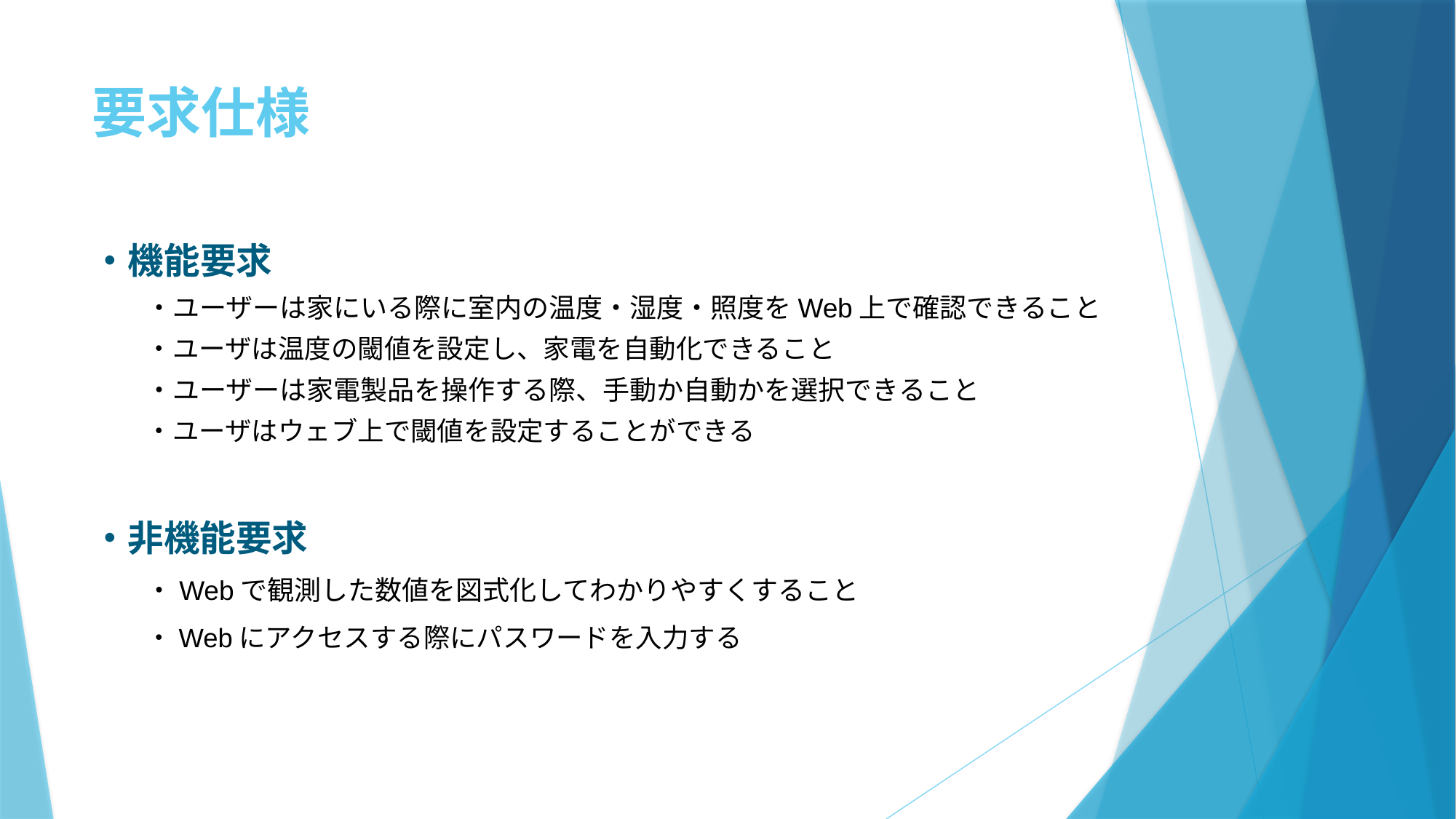

# 要求仕様
・機能要求
・ユーザーは家にいる際に室内の温度・湿度・照度をWeb上で確認できること
・ユーザは温度の閾値を設定し、家電を自動化できること
・ユーザーは家電製品を操作する際、手動か自動かを選択できること
・ユーザはウェブ上で閾値を設定することができる

・非機能要求
・Webで観測した数値を図式化してわかりやすくすること
・Webにアクセスする際にパスワードを入力する